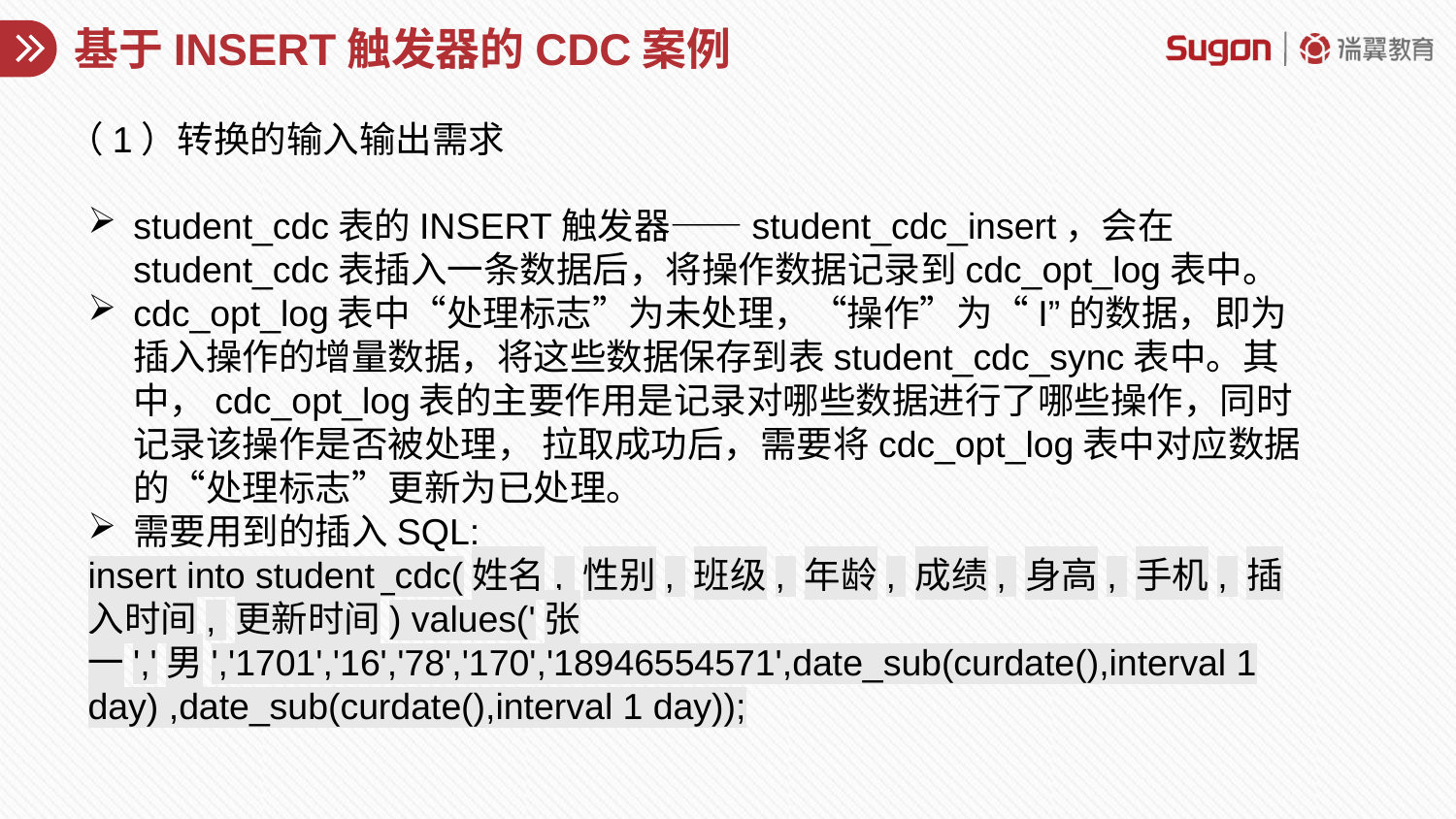

# 基于INSERT触发器的CDC案例
（1）转换的输入输出需求
student_cdc表的INSERT触发器——student_cdc_insert，会在student_cdc表插入一条数据后，将操作数据记录到cdc_opt_log表中。
cdc_opt_log表中“处理标志”为未处理，“操作”为“I”的数据，即为插入操作的增量数据，将这些数据保存到表student_cdc_sync表中。其中，cdc_opt_log表的主要作用是记录对哪些数据进行了哪些操作，同时记录该操作是否被处理， 拉取成功后，需要将cdc_opt_log表中对应数据的“处理标志”更新为已处理。
需要用到的插入SQL:
insert into student_cdc(姓名, 性别, 班级, 年龄, 成绩, 身高, 手机, 插入时间, 更新时间) values('张一','男','1701','16','78','170','18946554571',date_sub(curdate(),interval 1 day) ,date_sub(curdate(),interval 1 day));